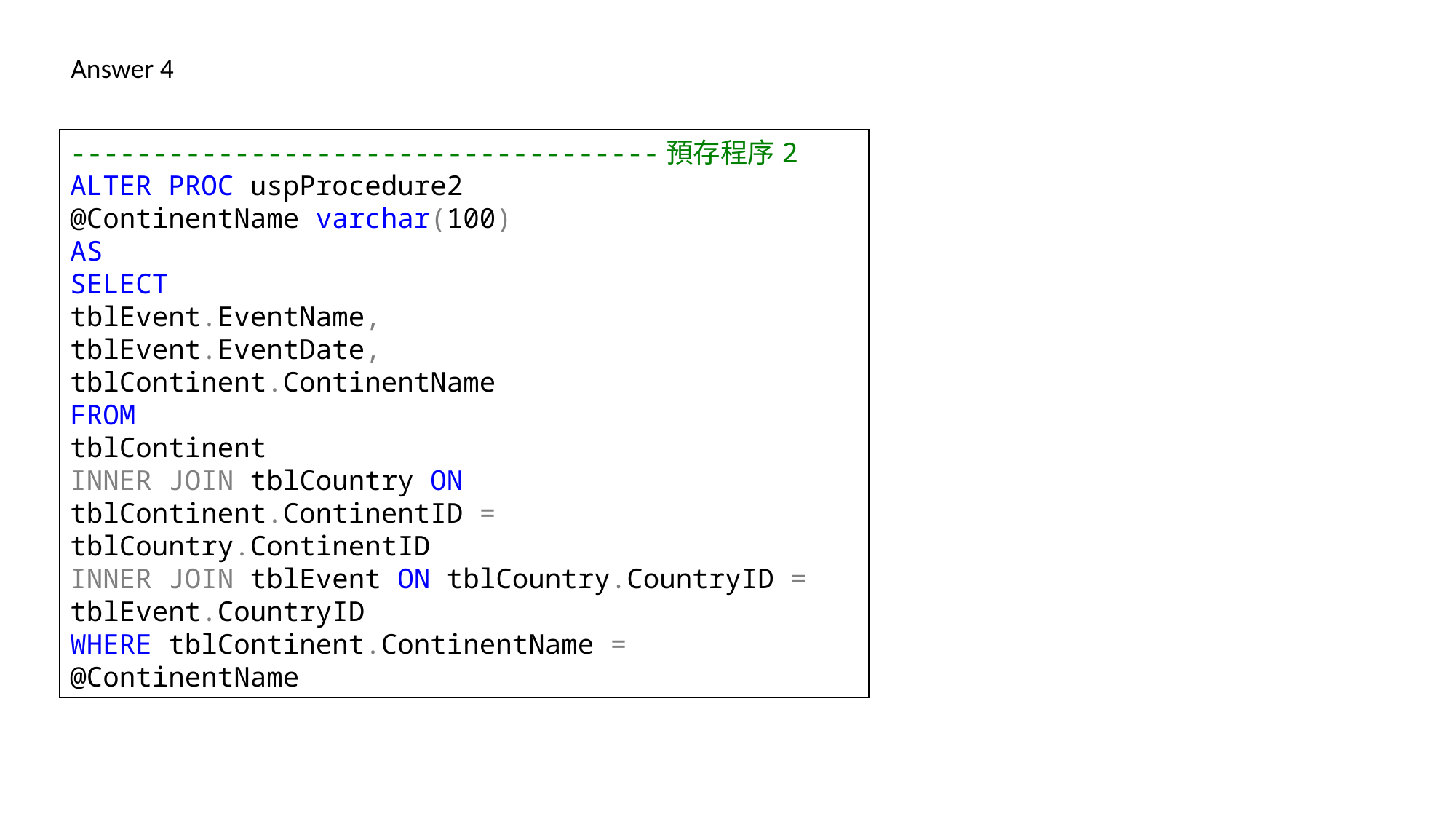

Answer 4
------------------------------------預存程序2
ALTER PROC uspProcedure2
@ContinentName varchar(100)
AS
SELECT
tblEvent.EventName,
tblEvent.EventDate,
tblContinent.ContinentName
FROM
tblContinent
INNER JOIN tblCountry ON tblContinent.ContinentID = tblCountry.ContinentID
INNER JOIN tblEvent ON tblCountry.CountryID = tblEvent.CountryID
WHERE tblContinent.ContinentName = @ContinentName